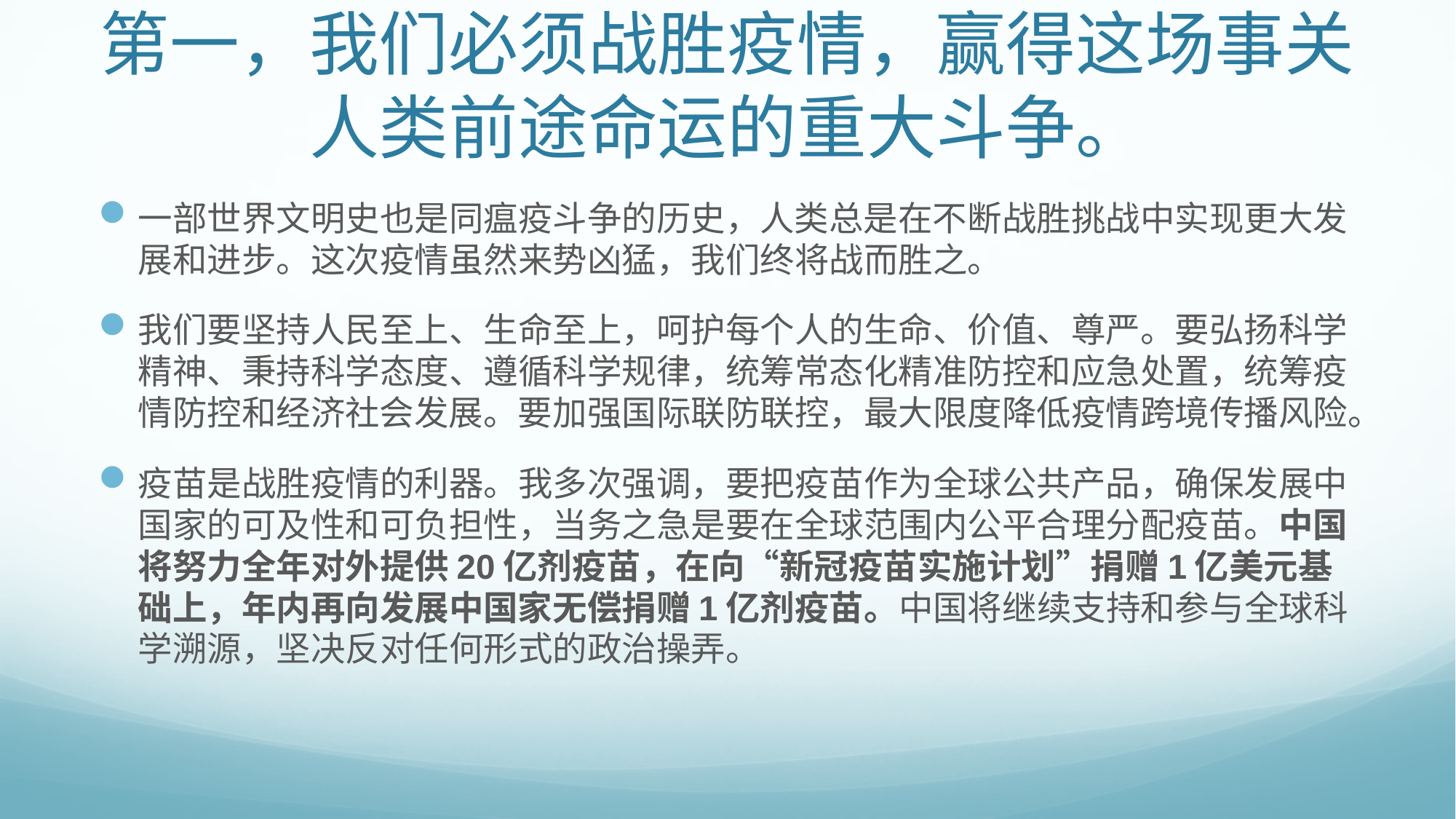

# 第一，我们必须战胜疫情，赢得这场事关人类前途命运的重大斗争。
一部世界文明史也是同瘟疫斗争的历史，人类总是在不断战胜挑战中实现更大发展和进步。这次疫情虽然来势凶猛，我们终将战而胜之。
我们要坚持人民至上、生命至上，呵护每个人的生命、价值、尊严。要弘扬科学精神、秉持科学态度、遵循科学规律，统筹常态化精准防控和应急处置，统筹疫情防控和经济社会发展。要加强国际联防联控，最大限度降低疫情跨境传播风险。
疫苗是战胜疫情的利器。我多次强调，要把疫苗作为全球公共产品，确保发展中国家的可及性和可负担性，当务之急是要在全球范围内公平合理分配疫苗。中国将努力全年对外提供20亿剂疫苗，在向“新冠疫苗实施计划”捐赠1亿美元基础上，年内再向发展中国家无偿捐赠1亿剂疫苗。中国将继续支持和参与全球科学溯源，坚决反对任何形式的政治操弄。